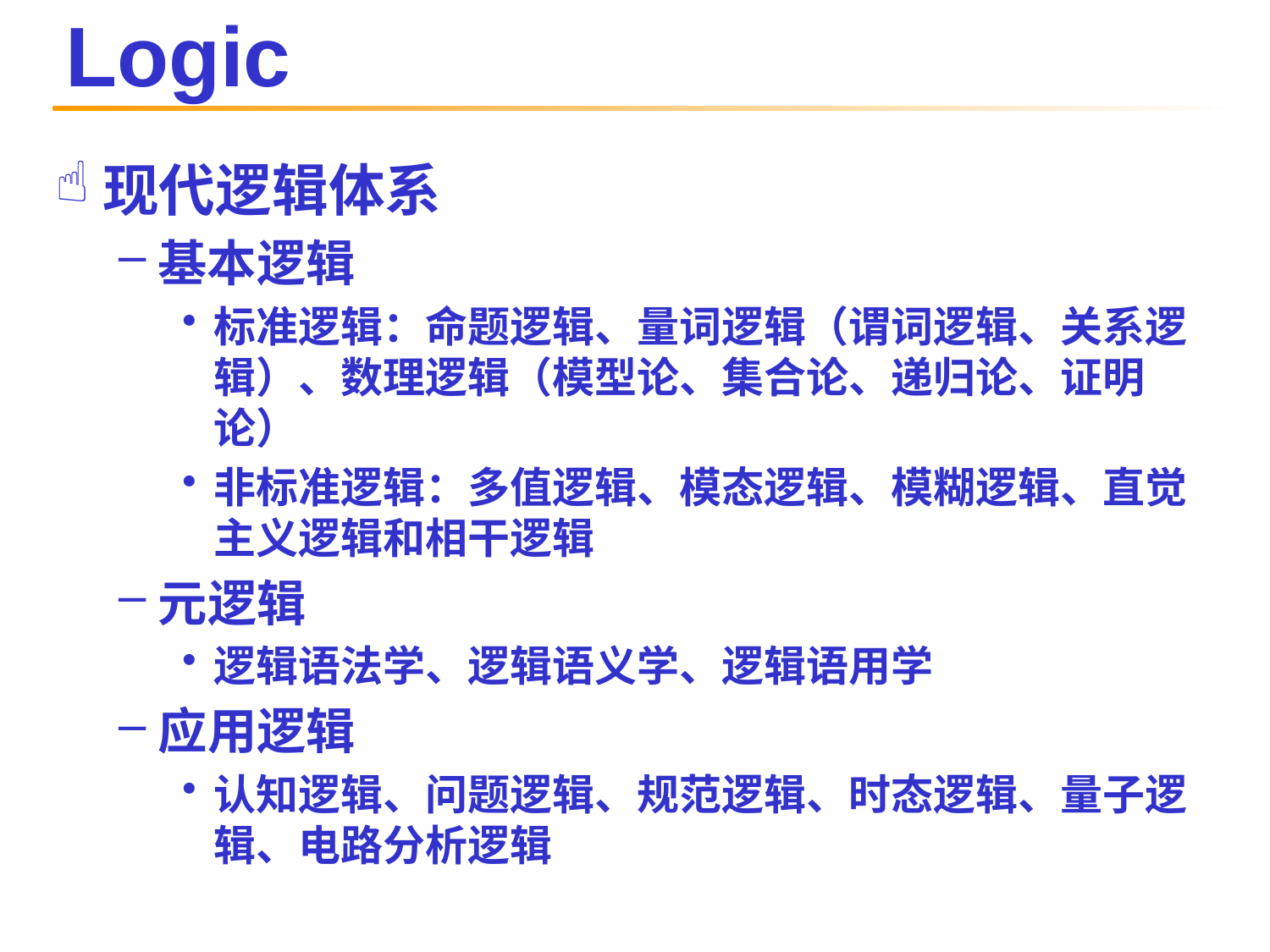

# Logic
现代逻辑体系
基本逻辑
标准逻辑：命题逻辑、量词逻辑（谓词逻辑、关系逻辑）、数理逻辑（模型论、集合论、递归论、证明论）
非标准逻辑：多值逻辑、模态逻辑、模糊逻辑、直觉主义逻辑和相干逻辑
元逻辑
逻辑语法学、逻辑语义学、逻辑语用学
应用逻辑
认知逻辑、问题逻辑、规范逻辑、时态逻辑、量子逻辑、电路分析逻辑